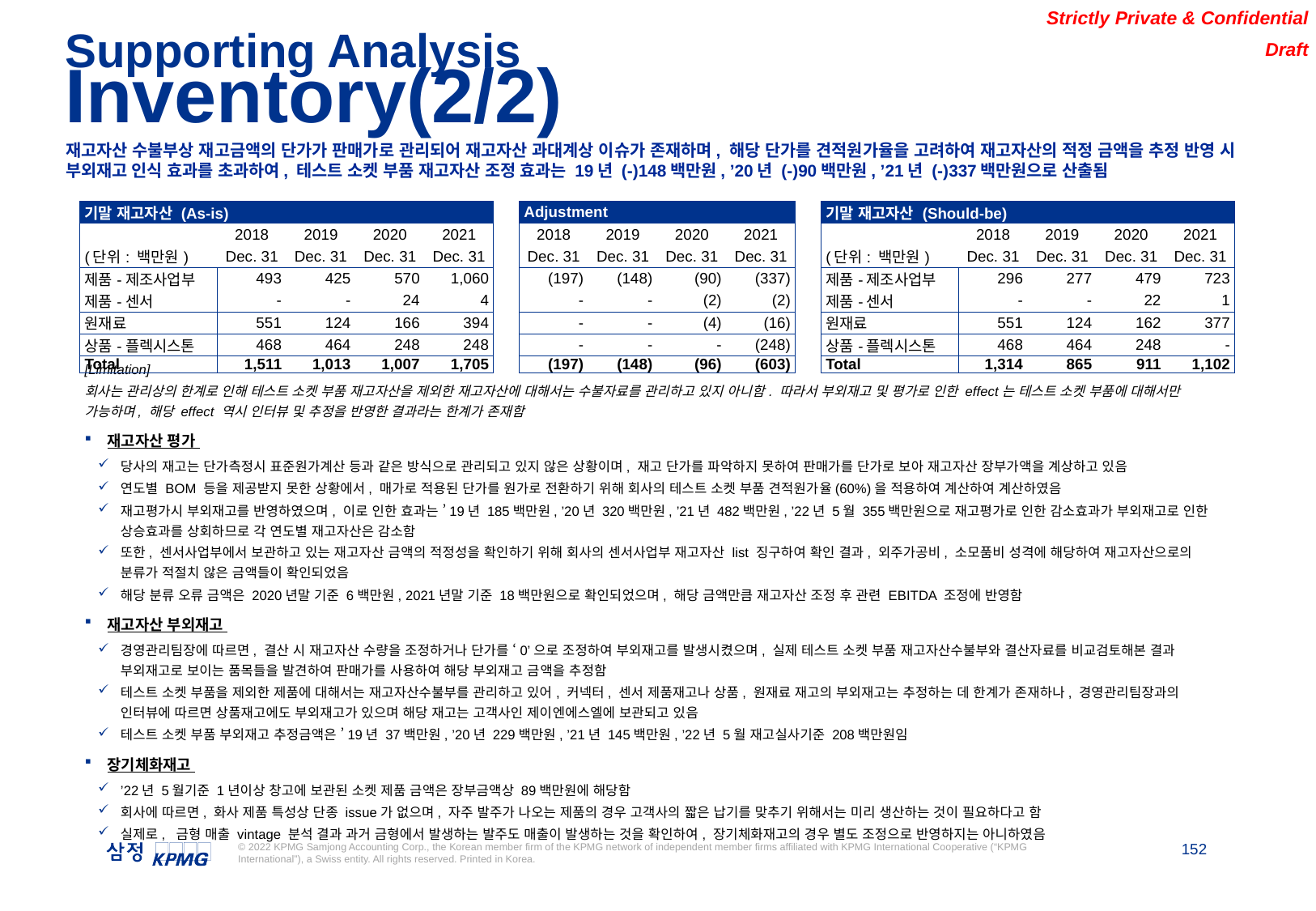

Supporting Analysis
Inventory(2/2)
재고자산 수불부상 재고금액의 단가가 판매가로 관리되어 재고자산 과대계상 이슈가 존재하며, 해당 단가를 견적원가율을 고려하여 재고자산의 적정 금액을 추정 반영 시 부외재고 인식 효과를 초과하여, 테스트 소켓 부품 재고자산 조정 효과는 19년 (-)148백만원, ’20년 (-)90백만원, ’21년 (-)337백만원으로 산출됨
| 기말 재고자산 (As-is) |  |  |  |  |  | Adjustment |  |  |  |  | 기말 재고자산 (Should-be) |  |  |  |  |
| --- | --- | --- | --- | --- | --- | --- | --- | --- | --- | --- | --- | --- | --- | --- | --- |
|  | 2018 | 2019 | 2020 | 2021 |  | 2018 | 2019 | 2020 | 2021 |  |  | 2018 | 2019 | 2020 | 2021 |
| (단위: 백만원) | Dec. 31 | Dec. 31 | Dec. 31 | Dec. 31 |  | Dec. 31 | Dec. 31 | Dec. 31 | Dec. 31 |  | (단위: 백만원) | Dec. 31 | Dec. 31 | Dec. 31 | Dec. 31 |
| 제품-제조사업부 | 493 | 425 | 570 | 1,060 |  | (197) | (148) | (90) | (337) |  | 제품-제조사업부 | 296 | 277 | 479 | 723 |
| 제품-센서 | - | - | 24 | 4 |  | - | - | (2) | (2) |  | 제품-센서 | - | - | 22 | 1 |
| 원재료 | 551 | 124 | 166 | 394 |  | - | - | (4) | (16) |  | 원재료 | 551 | 124 | 162 | 377 |
| 상품-플렉시스톤 | 468 | 464 | 248 | 248 |  | - | - | - | (248) |  | 상품-플렉시스톤 | 468 | 464 | 248 | - |
| Total | 1,511 | 1,013 | 1,007 | 1,705 |  | (197) | (148) | (96) | (603) |  | Total | 1,314 | 865 | 911 | 1,102 |
[Limitation]
회사는 관리상의 한계로 인해 테스트 소켓 부품 재고자산을 제외한 재고자산에 대해서는 수불자료를 관리하고 있지 아니함. 따라서 부외재고 및 평가로 인한 effect는 테스트 소켓 부품에 대해서만 가능하며, 해당 effect 역시 인터뷰 및 추정을 반영한 결과라는 한계가 존재함
재고자산 평가
당사의 재고는 단가측정시 표준원가계산 등과 같은 방식으로 관리되고 있지 않은 상황이며, 재고 단가를 파악하지 못하여 판매가를 단가로 보아 재고자산 장부가액을 계상하고 있음
연도별 BOM 등을 제공받지 못한 상황에서, 매가로 적용된 단가를 원가로 전환하기 위해 회사의 테스트 소켓 부품 견적원가율(60%)을 적용하여 계산하여 계산하였음
재고평가시 부외재고를 반영하였으며, 이로 인한 효과는 ’19년 185백만원, ’20년 320백만원, ’21년 482백만원, ’22년 5월 355백만원으로 재고평가로 인한 감소효과가 부외재고로 인한 상승효과를 상회하므로 각 연도별 재고자산은 감소함
또한, 센서사업부에서 보관하고 있는 재고자산 금액의 적정성을 확인하기 위해 회사의 센서사업부 재고자산 list 징구하여 확인 결과, 외주가공비, 소모품비 성격에 해당하여 재고자산으로의 분류가 적절치 않은 금액들이 확인되었음
해당 분류 오류 금액은 2020년말 기준 6백만원, 2021년말 기준 18백만원으로 확인되었으며, 해당 금액만큼 재고자산 조정 후 관련 EBITDA 조정에 반영함
재고자산 부외재고
경영관리팀장에 따르면, 결산 시 재고자산 수량을 조정하거나 단가를 ‘0’으로 조정하여 부외재고를 발생시켰으며, 실제 테스트 소켓 부품 재고자산수불부와 결산자료를 비교검토해본 결과 부외재고로 보이는 품목들을 발견하여 판매가를 사용하여 해당 부외재고 금액을 추정함
테스트 소켓 부품을 제외한 제품에 대해서는 재고자산수불부를 관리하고 있어, 커넥터, 센서 제품재고나 상품, 원재료 재고의 부외재고는 추정하는 데 한계가 존재하나, 경영관리팀장과의 인터뷰에 따르면 상품재고에도 부외재고가 있으며 해당 재고는 고객사인 제이엔에스엘에 보관되고 있음
테스트 소켓 부품 부외재고 추정금액은 ’19년 37백만원, ’20년 229백만원, ’21년 145백만원, ’22년 5월 재고실사기준 208백만원임
장기체화재고
’22년 5월기준 1년이상 창고에 보관된 소켓 제품 금액은 장부금액상 89백만원에 해당함
회사에 따르면, 화사 제품 특성상 단종 issue가 없으며, 자주 발주가 나오는 제품의 경우 고객사의 짧은 납기를 맞추기 위해서는 미리 생산하는 것이 필요하다고 함
실제로,  금형 매출 vintage 분석 결과 과거 금형에서 발생하는 발주도 매출이 발생하는 것을 확인하여, 장기체화재고의 경우 별도 조정으로 반영하지는 아니하였음